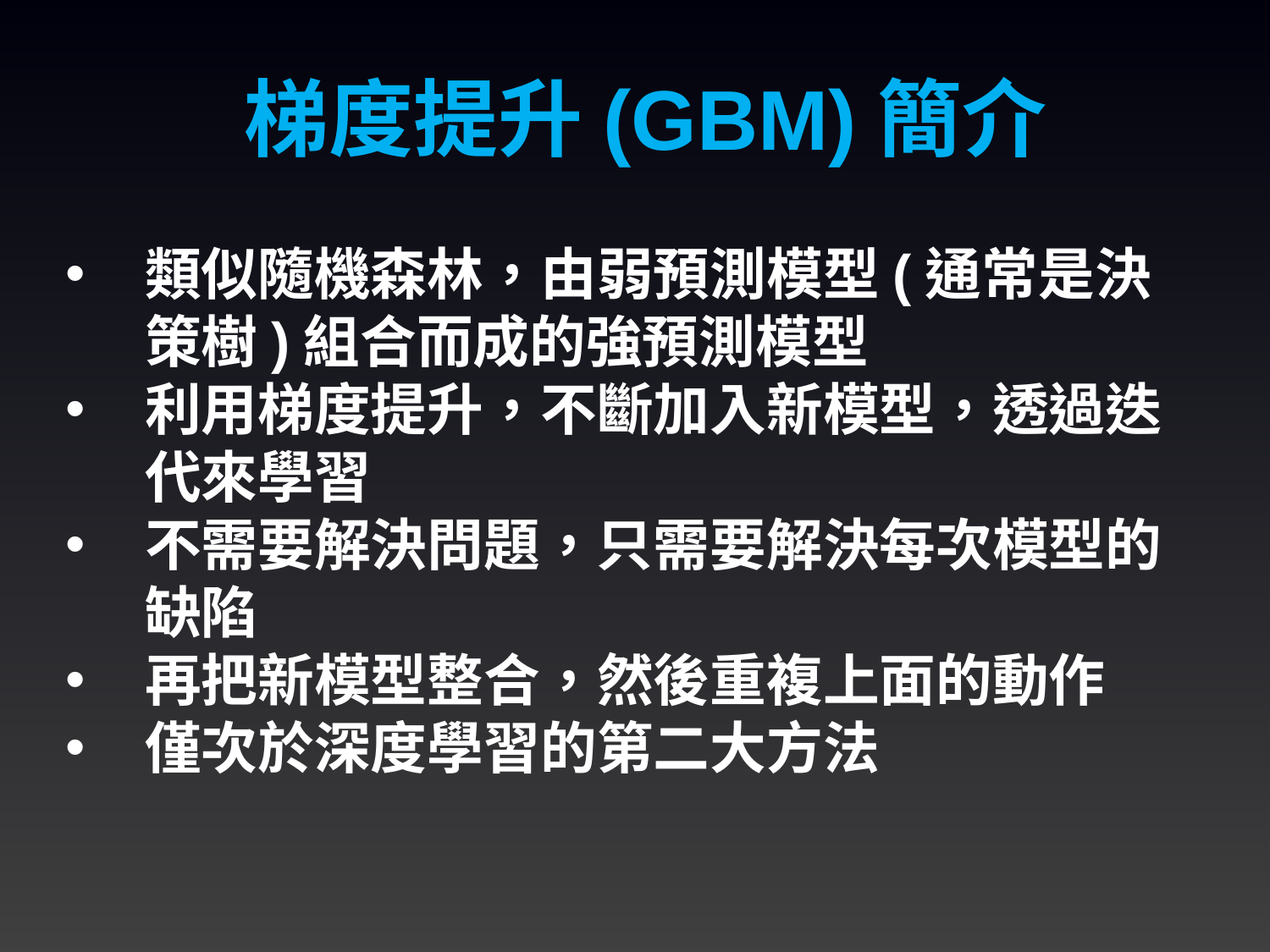

梯度提升(GBM)簡介
類似隨機森林，由弱預測模型(通常是決策樹)組合而成的強預測模型
利用梯度提升，不斷加入新模型，透過迭代來學習
不需要解決問題，只需要解決每次模型的缺陷
再把新模型整合，然後重複上面的動作
僅次於深度學習的第二大方法